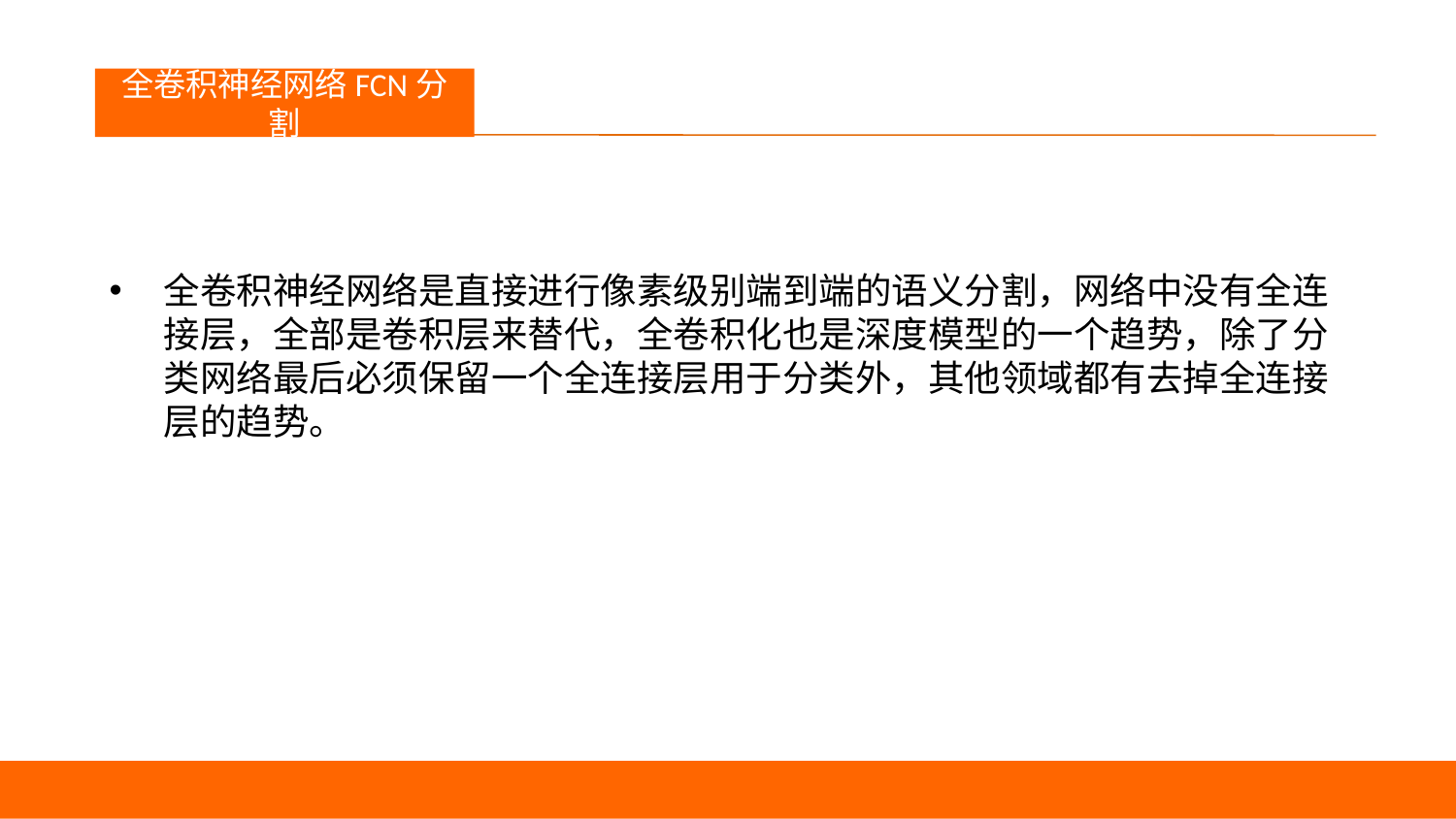

议程
全卷积神经网络FCN分割

全卷积神经网络是直接进行像素级别端到端的语义分割，网络中没有全连接层，全部是卷积层来替代，全卷积化也是深度模型的一个趋势，除了分类网络最后必须保留一个全连接层用于分类外，其他领域都有去掉全连接层的趋势。